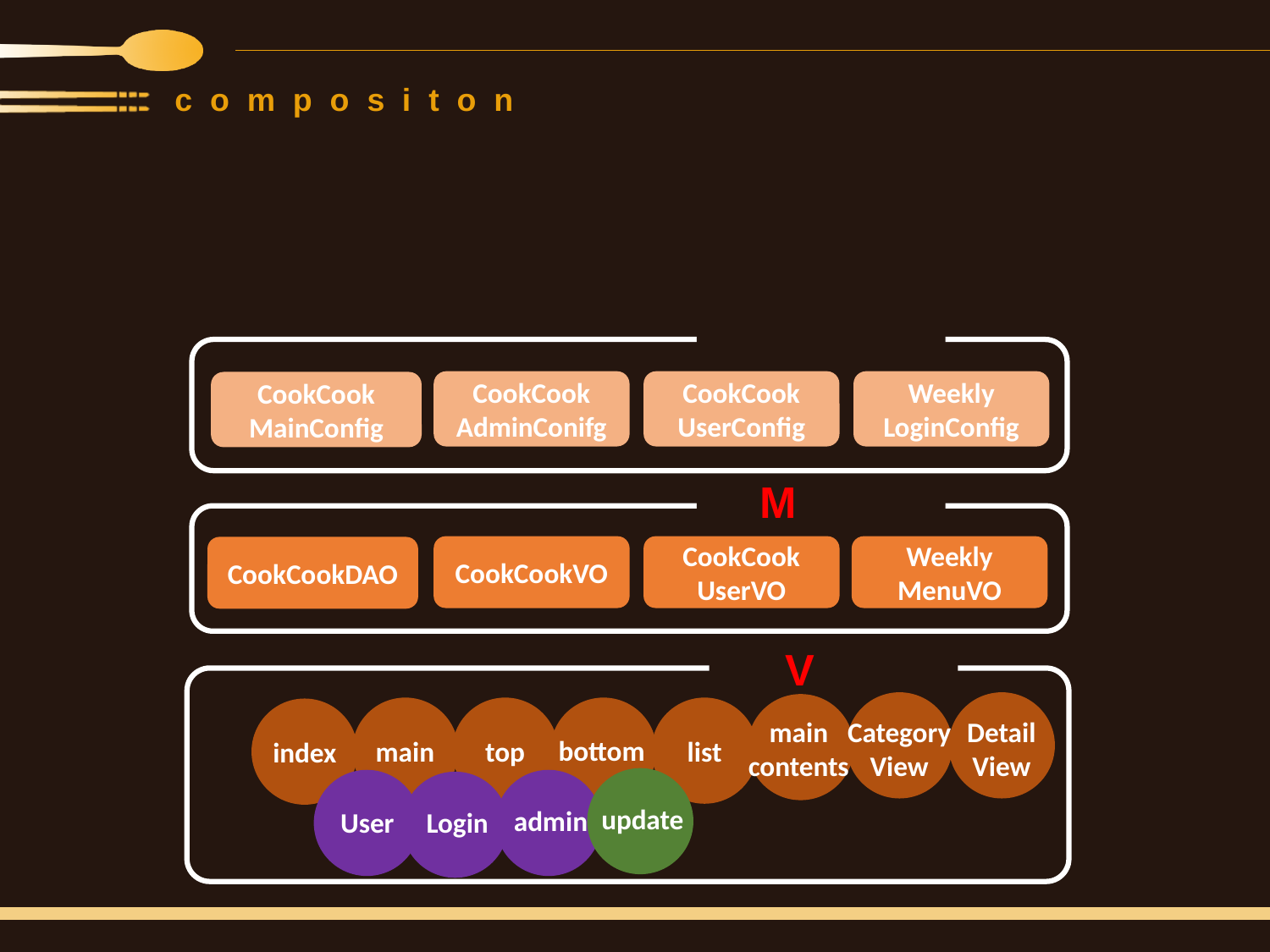

compositon
# 서비스 모델링
Servlet

CookCook
AdminConifg
CookCook
UserConfig
Weekly
LoginConfig
CookCook
MainConfig
Model

CookCookVO
CookCook
UserVO
Weekly
MenuVO
CookCookDAO
View

Category
View

Detail
View

main
contents

top

bottom
list

index
main

update

User

admin

Login